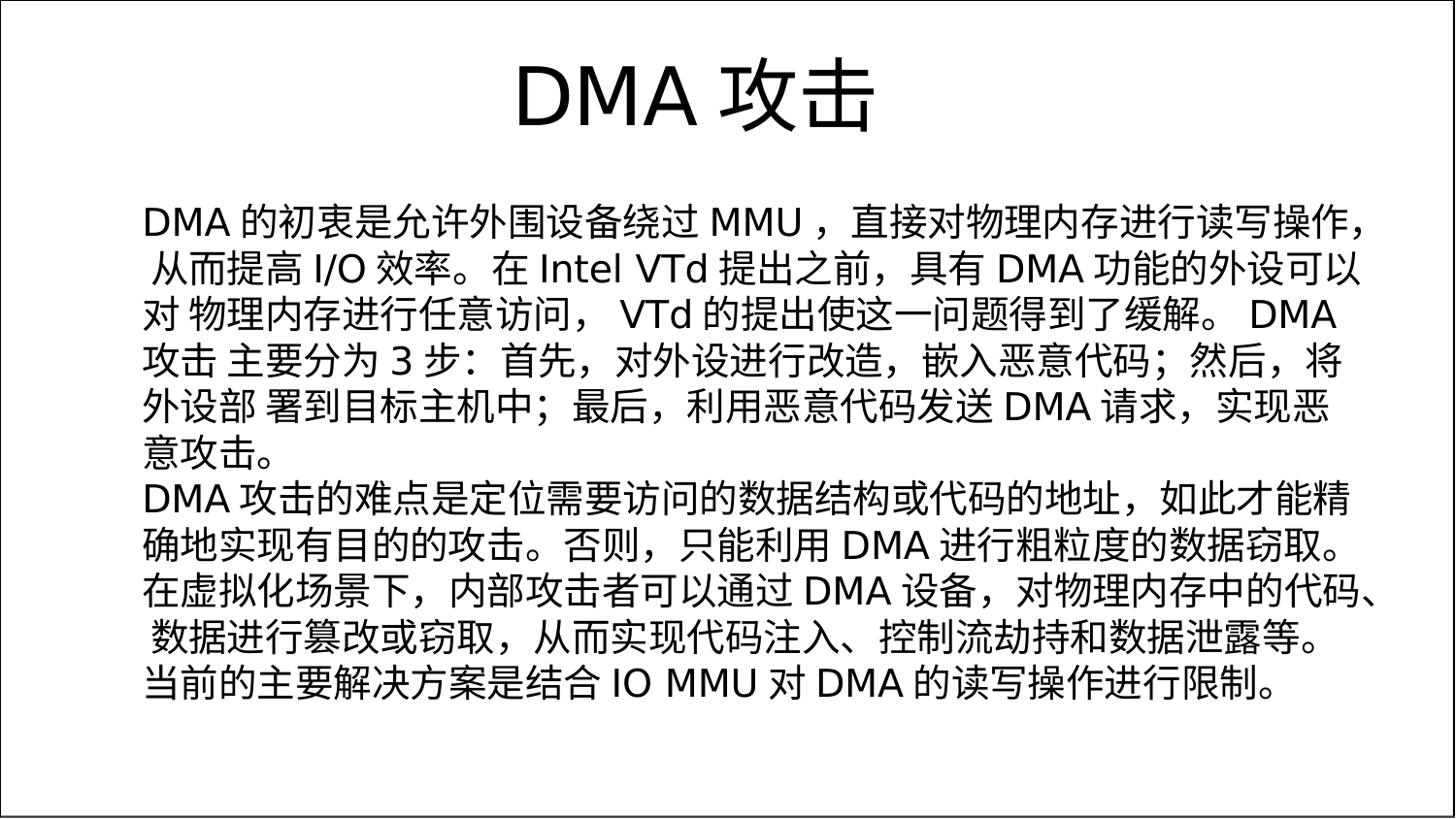

# DMA攻击
DMA的初衷是允许外围设备绕过MMU，直接对物理内存进行读写操作， 从而提高I/O效率。在Intel VTd提出之前，具有DMA功能的外设可以对 物理内存进行任意访问，VTd的提出使这一问题得到了缓解。DMA攻击 主要分为3步：首先，对外设进行改造，嵌入恶意代码；然后，将外设部 署到目标主机中；最后，利用恶意代码发送DMA请求，实现恶意攻击。
DMA攻击的难点是定位需要访问的数据结构或代码的地址，如此才能精 确地实现有目的的攻击。否则，只能利用DMA进行粗粒度的数据窃取。 在虚拟化场景下，内部攻击者可以通过DMA设备，对物理内存中的代码、 数据进行篡改或窃取，从而实现代码注入、控制流劫持和数据泄露等。
当前的主要解决方案是结合IO MMU对DMA的读写操作进行限制。